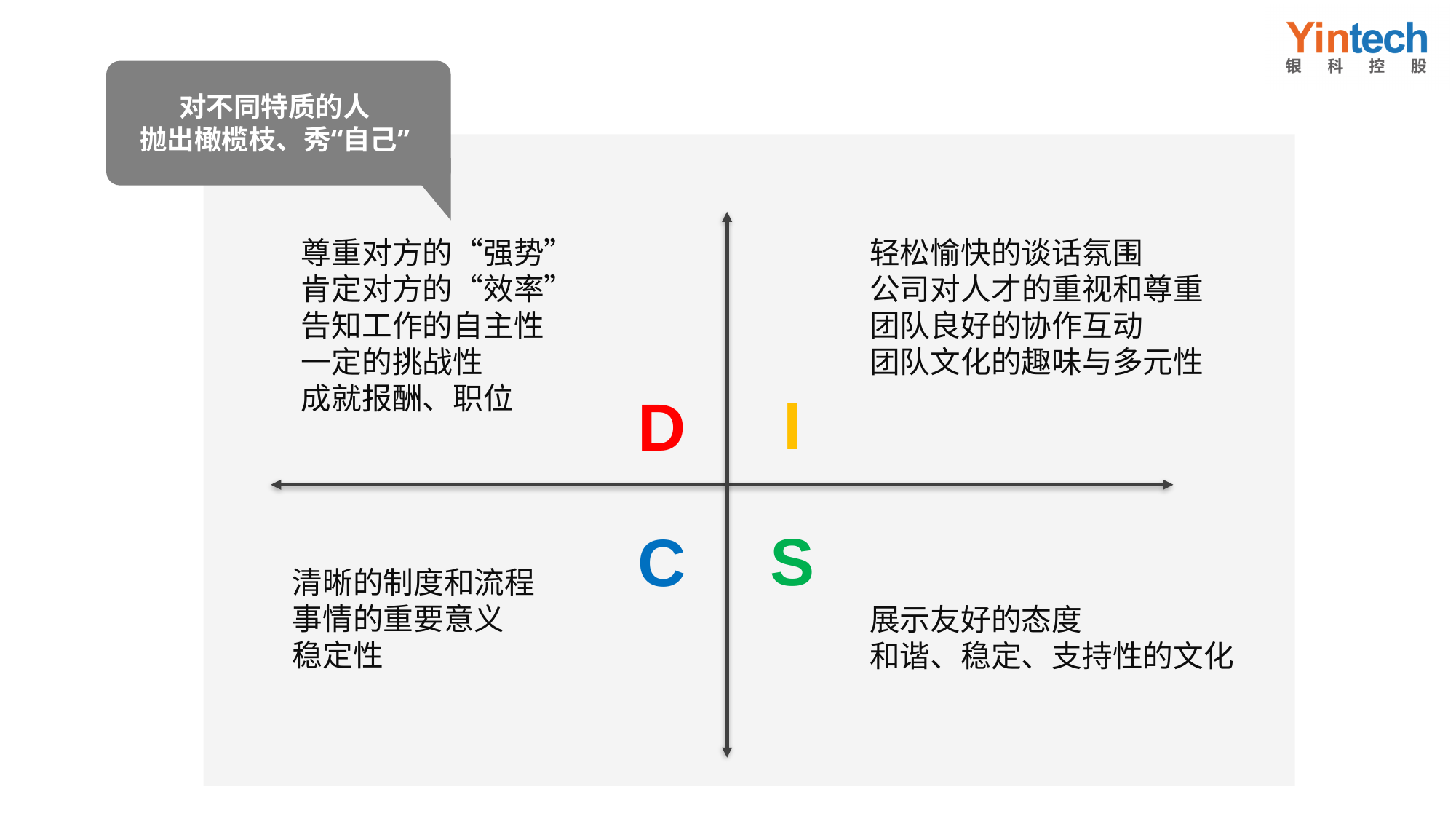

对不同特质的人
抛出橄榄枝、秀“自己”

尊重对方的“强势”
肯定对方的“效率”
告知工作的自主性
一定的挑战性
成就报酬、职位
轻松愉快的谈话氛围
公司对人才的重视和尊重
团队良好的协作互动
团队文化的趣味与多元性
I
D
S
C
清晰的制度和流程
事情的重要意义
稳定性
展示友好的态度
和谐、稳定、支持性的文化